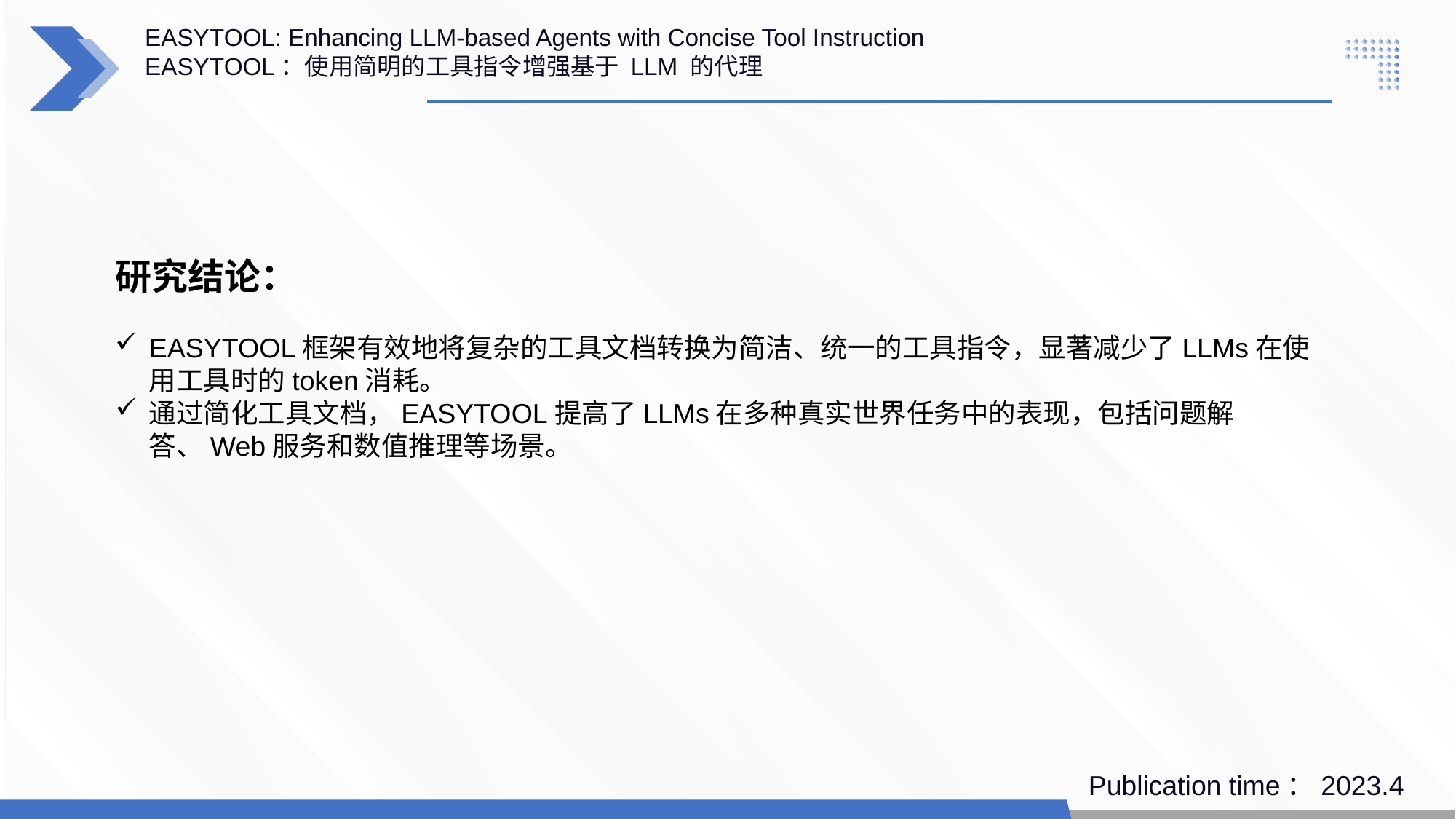

EASYTOOL: Enhancing LLM-based Agents with Concise Tool Instruction
EASYTOOL：使用简明的工具指令增强基于 LLM 的代理
研究结论：

EASYTOOL框架有效地将复杂的工具文档转换为简洁、统一的工具指令，显著减少了LLMs在使用工具时的token消耗。
通过简化工具文档，EASYTOOL提高了LLMs在多种真实世界任务中的表现，包括问题解答、Web服务和数值推理等场景。
Publication time：2023.4